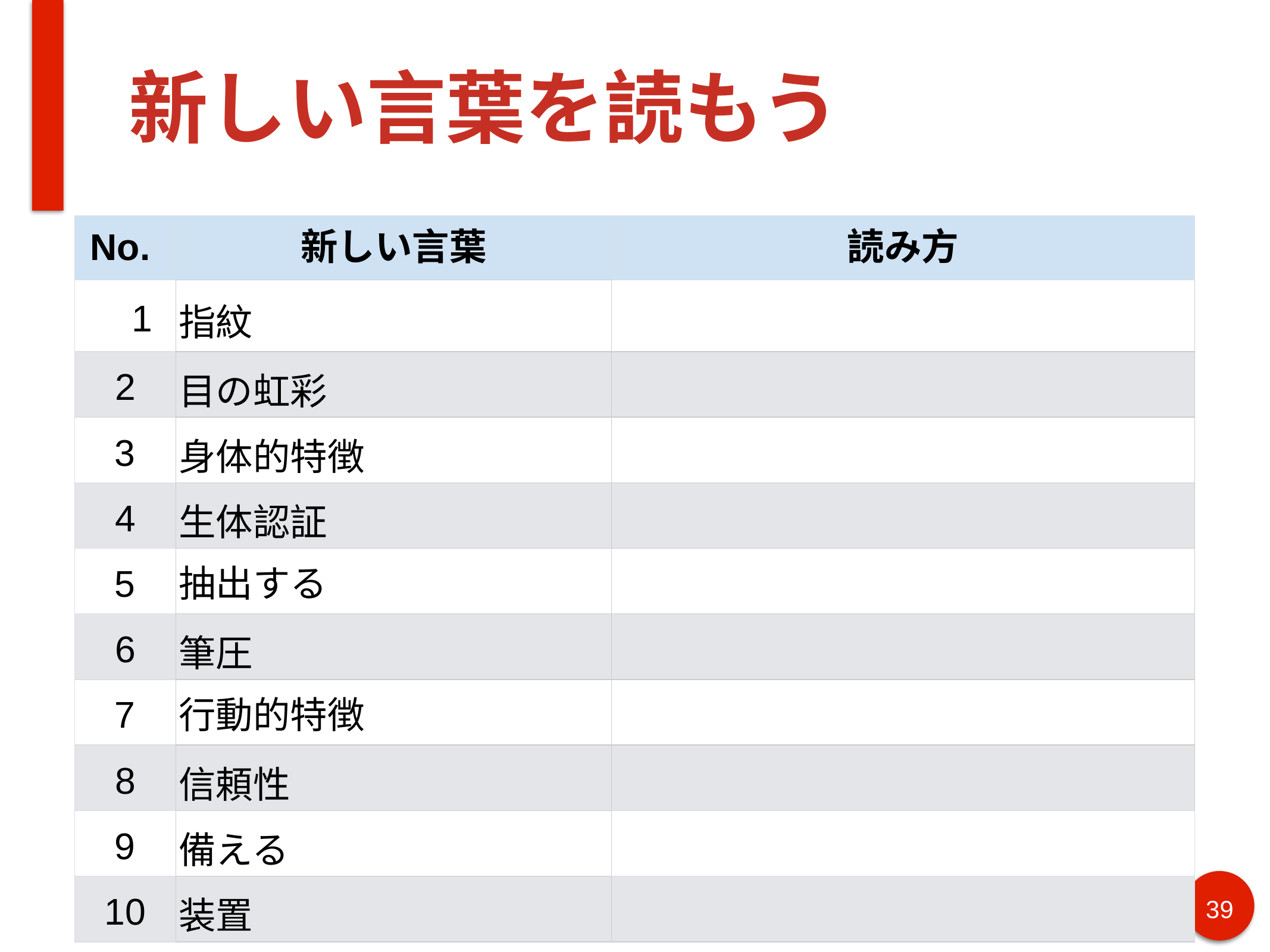

# 新しい言葉を読もう
| No. | 新しい言葉 | 読み方 |
| --- | --- | --- |
| 1 | 指紋 |  |
| 2 | 目の虹彩 |  |
| 3 | 身体的特徴 |  |
| 4 | 生体認証 |  |
| 5 | 抽出する |  |
| 6 | 筆圧 |  |
| 7 | 行動的特徴 |  |
| 8 | 信頼性 |  |
| 9 | 備える |  |
| 10 | 装置 |  |
39